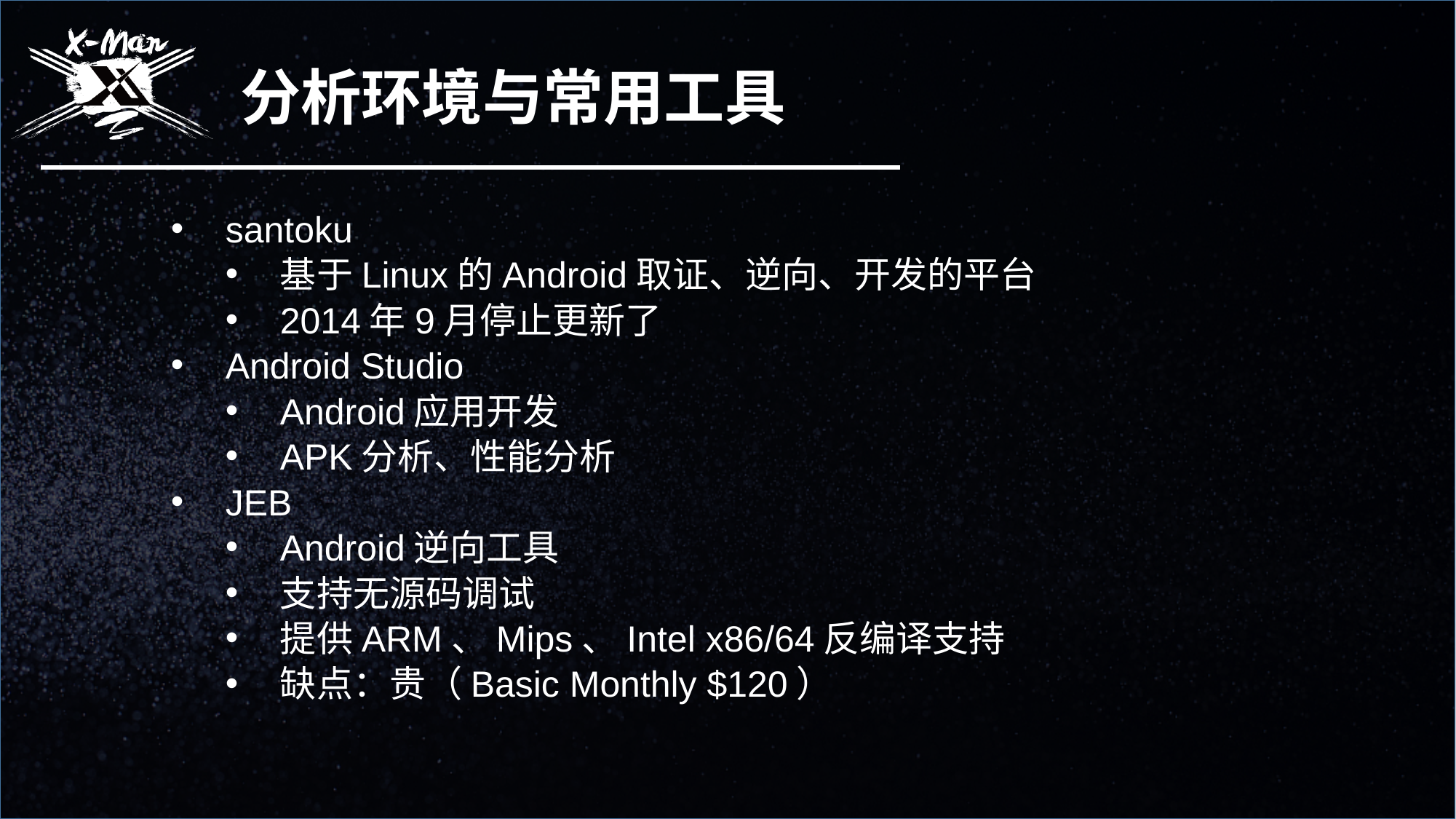

分析环境与常用工具
santoku
基于Linux的Android取证、逆向、开发的平台
2014年9月停止更新了
Android Studio
Android应用开发
APK分析、性能分析
JEB
Android逆向工具
支持无源码调试
提供ARM、Mips、Intel x86/64反编译支持
缺点：贵（Basic Monthly $120）